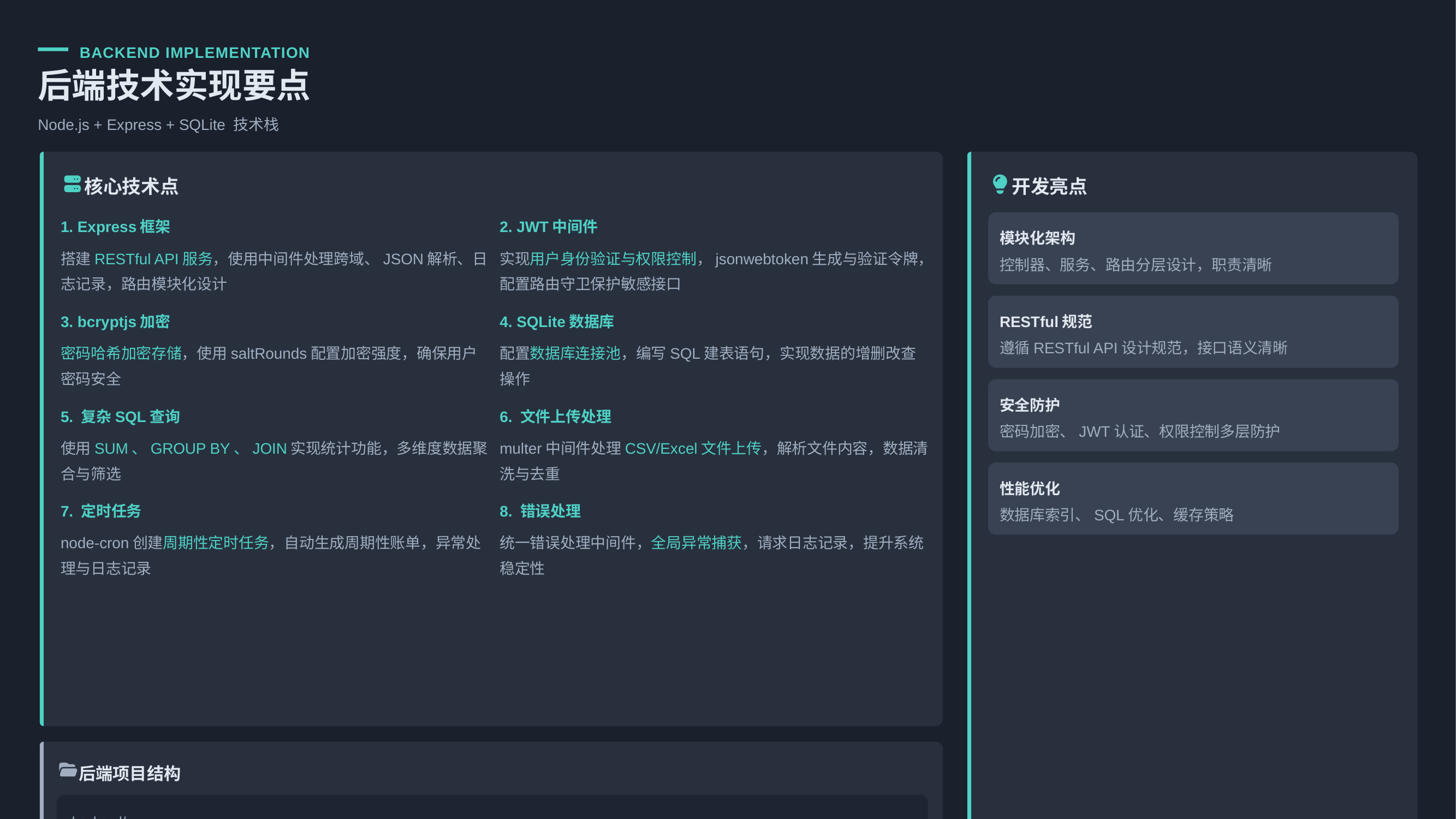

BACKEND IMPLEMENTATION

后端技术实现要点
Node.js + Express + SQLite 技术栈

核心技术点
开发亮点

1. Express框架
2. JWT中间件

模块化架构
搭建RESTful API服务，使用中间件处理跨域、JSON解析、日志记录，路由模块化设计
实现用户身份验证与权限控制，jsonwebtoken生成与验证令牌，配置路由守卫保护敏感接口
控制器、服务、路由分层设计，职责清晰

3. bcryptjs加密
4. SQLite数据库
RESTful规范
遵循RESTful API设计规范，接口语义清晰
密码哈希加密存储，使用saltRounds配置加密强度，确保用户密码安全
配置数据库连接池，编写SQL建表语句，实现数据的增删改查操作

安全防护
5. 复杂SQL查询
6. 文件上传处理
密码加密、JWT认证、权限控制多层防护
使用SUM、GROUP BY、JOIN实现统计功能，多维度数据聚合与筛选
multer中间件处理CSV/Excel文件上传，解析文件内容，数据清洗与去重

性能优化
7. 定时任务
8. 错误处理
数据库索引、SQL优化、缓存策略
node-cron创建周期性定时任务，自动生成周期性账单，异常处理与日志记录
统一错误处理中间件，全局异常捕获，请求日志记录，提升系统稳定性

后端项目结构

backend/
├── src/
├── controllers/ 业务逻辑
├── middleware/ 中间件

├── routes/ 路由配置
数据库
└── db/ 数据库

SQLite - 轻量级文件数据库